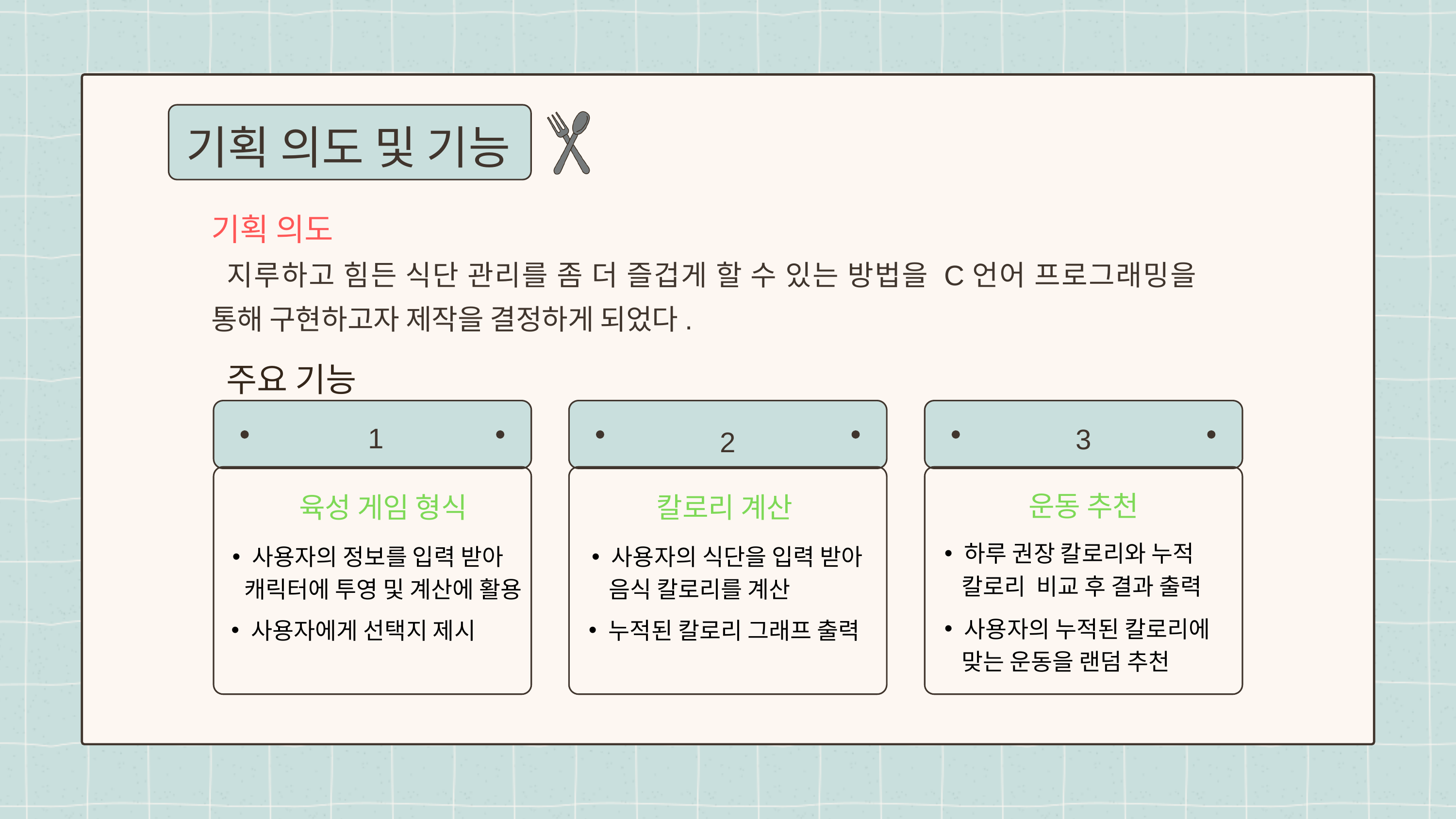

기획 의도 및 기능
기획 의도
 지루하고 힘든 식단 관리를 좀 더 즐겁게 할 수 있는 방법을 C언어 프로그래밍을 통해 구현하고자 제작을 결정하게 되었다.
주요 기능

 1
3
2

운동 추천
 육성 게임 형식
칼로리 계산
하루 권장 칼로리와 누적
      칼로리  비교 후 결과 출력
사용자의 정보를 입력 받아
     캐릭터에 투영 및 계산에 활용
사용자의 식단을 입력 받아
      음식 칼로리를 계산
사용자의 누적된 칼로리에
      맞는 운동을 랜덤 추천
사용자에게 선택지 제시
누적된 칼로리 그래프 출력